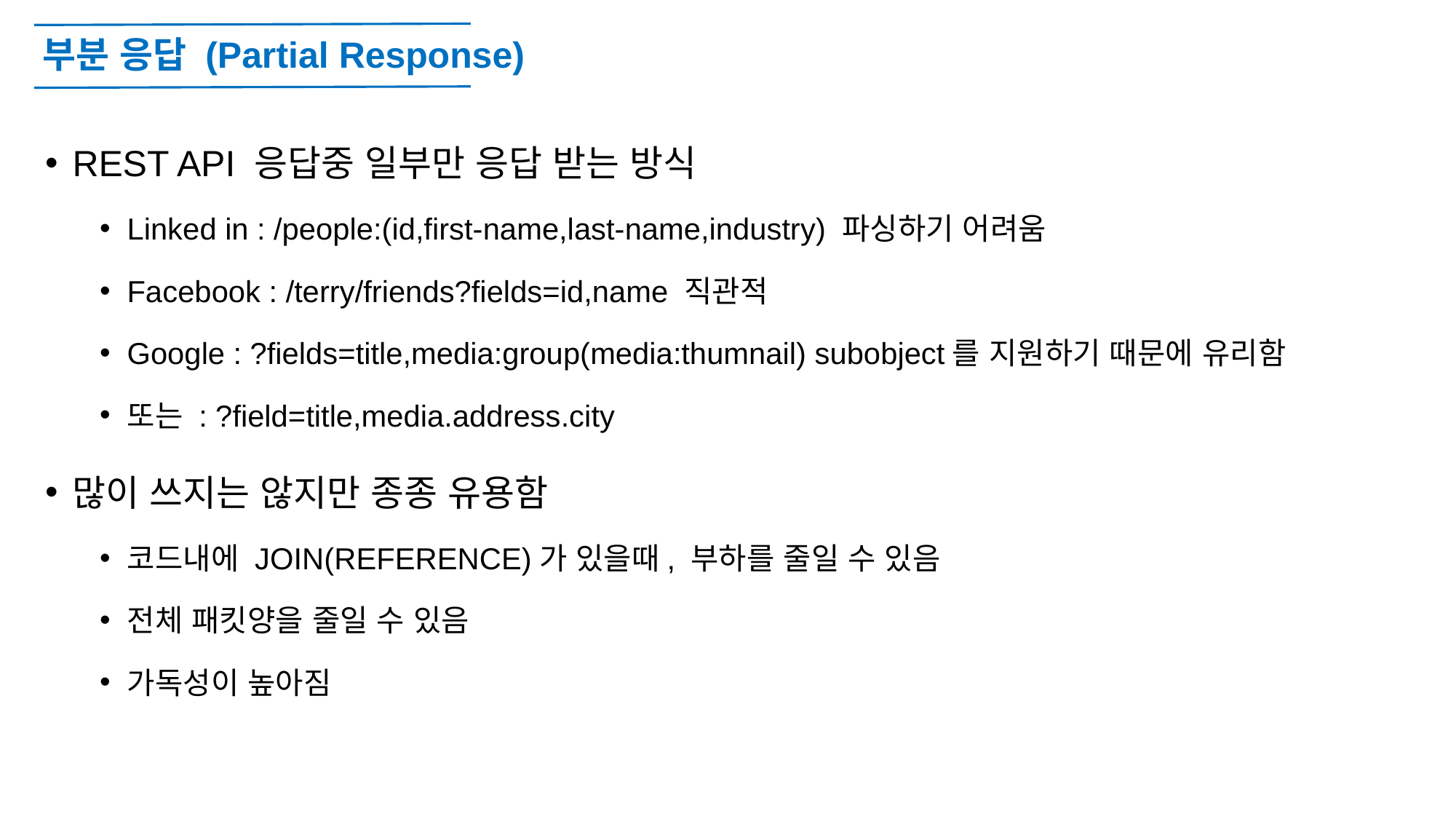

# 부분 응답 (Partial Response)
REST API 응답중 일부만 응답 받는 방식
Linked in : /people:(id,first-name,last-name,industry) 파싱하기 어려움
Facebook : /terry/friends?fields=id,name 직관적
Google : ?fields=title,media:group(media:thumnail) subobject를 지원하기 때문에 유리함
또는 : ?field=title,media.address.city
많이 쓰지는 않지만 종종 유용함
코드내에 JOIN(REFERENCE)가 있을때, 부하를 줄일 수 있음
전체 패킷양을 줄일 수 있음
가독성이 높아짐